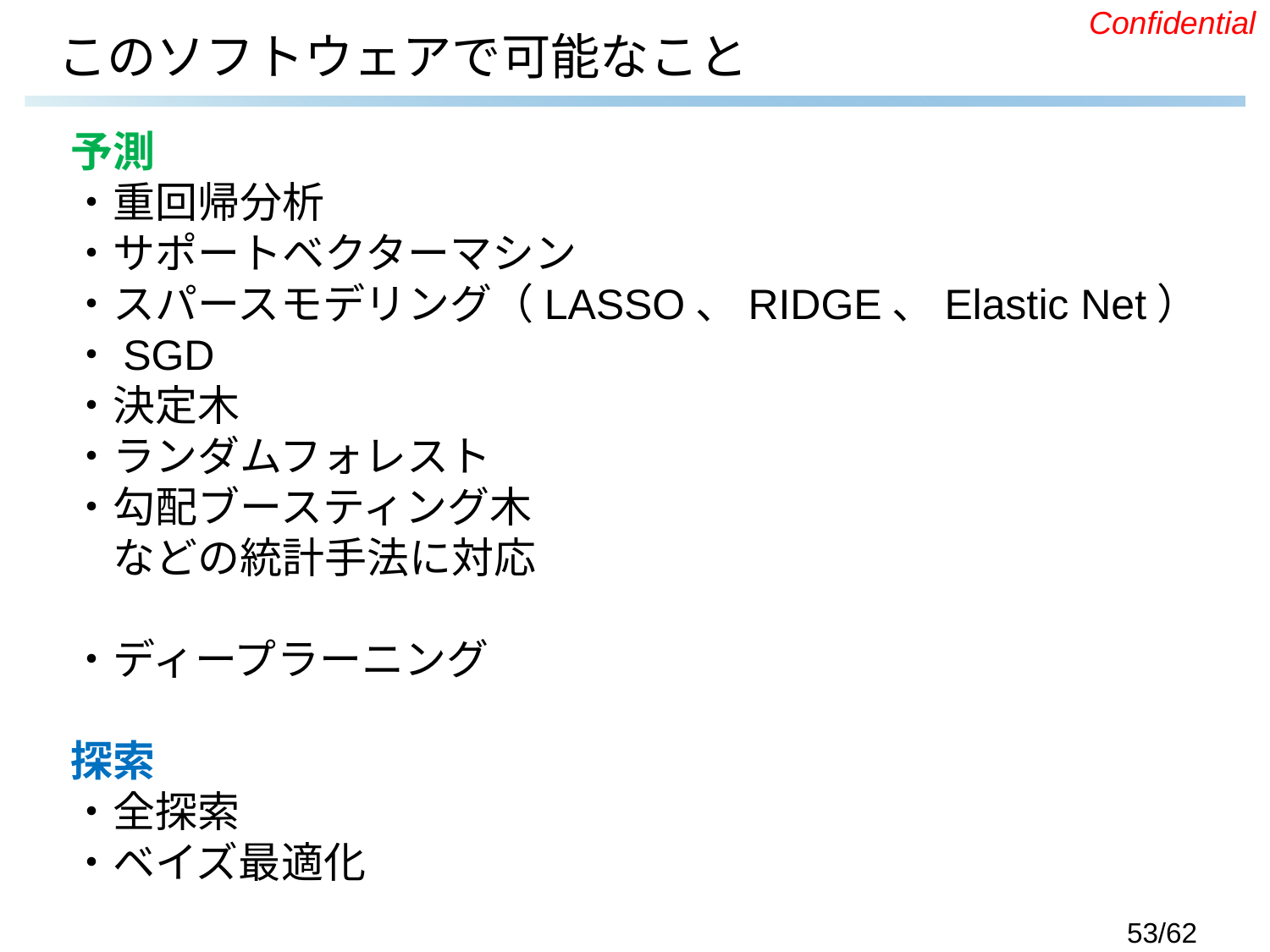

# このソフトウェアで可能なこと
予測
・重回帰分析
・サポートベクターマシン
・スパースモデリング（LASSO、RIDGE、Elastic Net）
・SGD
・決定木
・ランダムフォレスト
・勾配ブースティング木
　などの統計手法に対応

・ディープラーニング

探索
・全探索
・ベイズ最適化